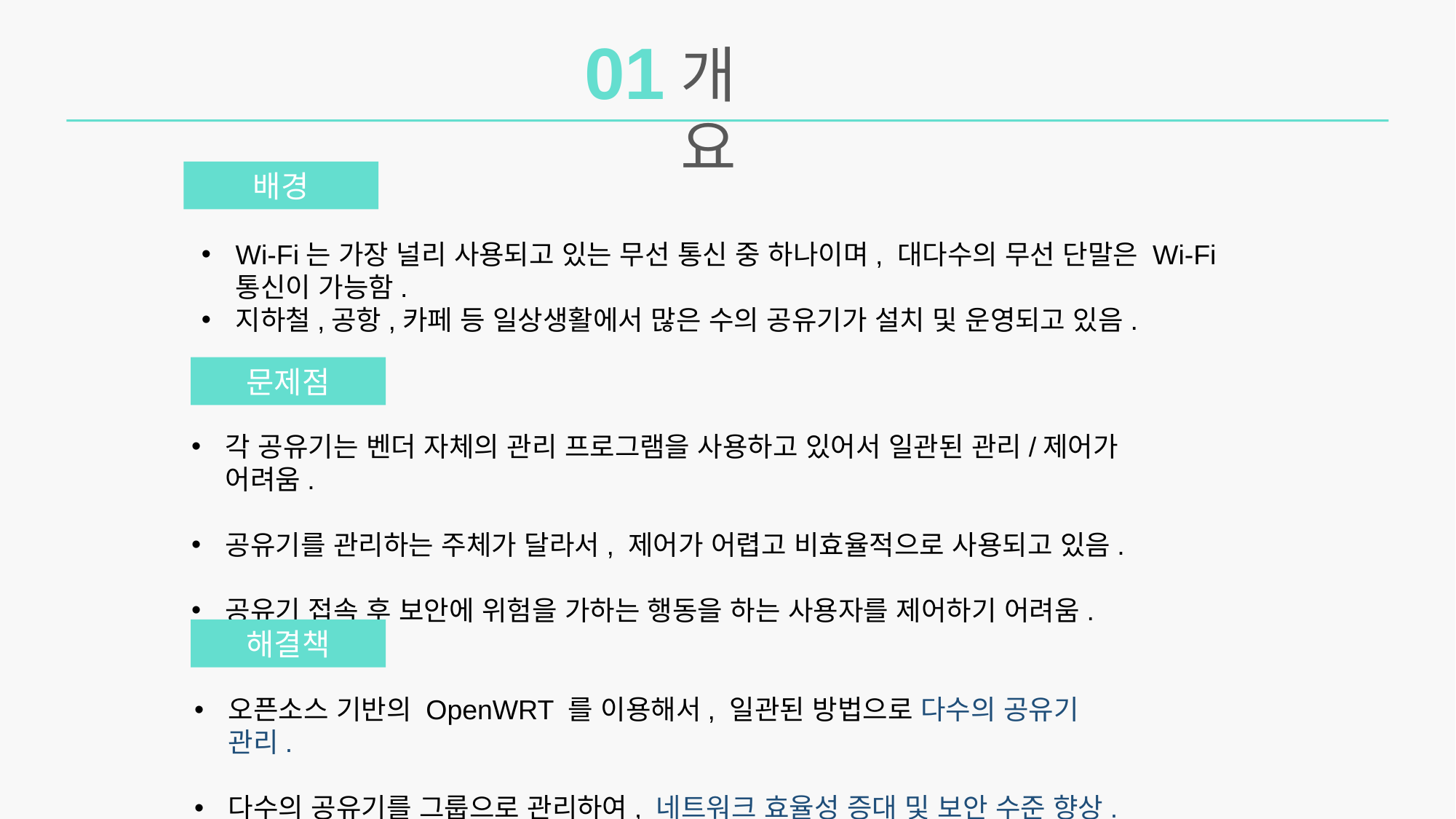

01
개요

배경
Wi-Fi는 가장 널리 사용되고 있는 무선 통신 중 하나이며, 대다수의 무선 단말은 Wi-Fi 통신이 가능함.
지하철,공항,카페 등 일상생활에서 많은 수의 공유기가 설치 및 운영되고 있음.
문제점
각 공유기는 벤더 자체의 관리 프로그램을 사용하고 있어서 일관된 관리/제어가 어려움.

공유기를 관리하는 주체가 달라서, 제어가 어렵고 비효율적으로 사용되고 있음.

공유기 접속 후 보안에 위험을 가하는 행동을 하는 사용자를 제어하기 어려움.
해결책
오픈소스 기반의 OpenWRT 를 이용해서, 일관된 방법으로 다수의 공유기 관리.

다수의 공유기를 그룹으로 관리하여, 네트워크 효율성 증대 및 보안 수준 향상.